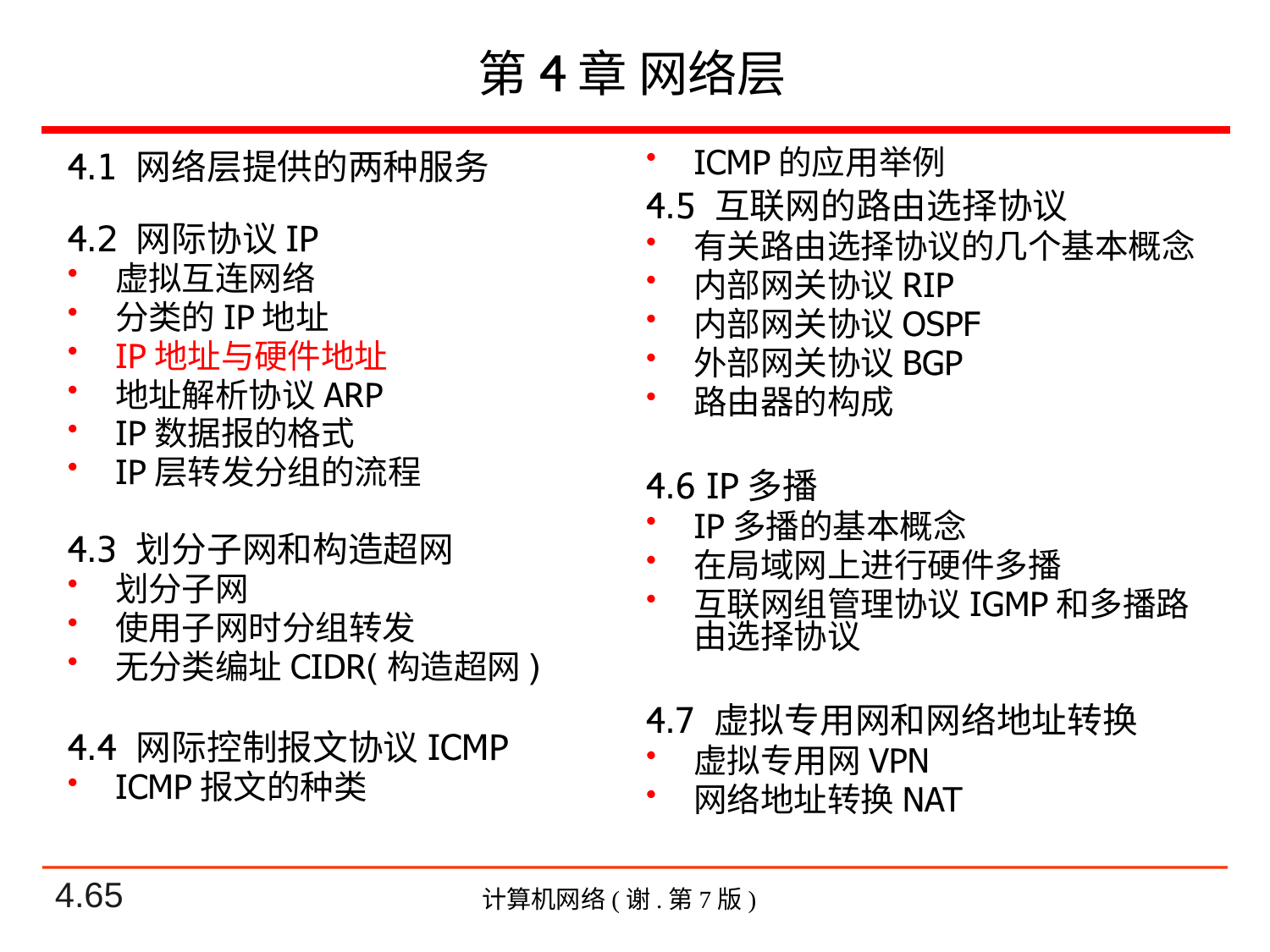

# 第4章 网络层
ICMP的应用举例
4.5 互联网的路由选择协议
有关路由选择协议的几个基本概念
内部网关协议RIP
内部网关协议OSPF
外部网关协议BGP
路由器的构成

4.6 IP多播
IP多播的基本概念
在局域网上进行硬件多播
互联网组管理协议IGMP和多播路由选择协议

4.7 虚拟专用网和网络地址转换
虚拟专用网VPN
网络地址转换NAT

4.1 网络层提供的两种服务

4.2 网际协议IP
虚拟互连网络
分类的IP地址
IP地址与硬件地址
地址解析协议ARP
IP数据报的格式
IP层转发分组的流程

4.3 划分子网和构造超网
划分子网
使用子网时分组转发
无分类编址CIDR(构造超网)

4.4 网际控制报文协议ICMP
ICMP报文的种类